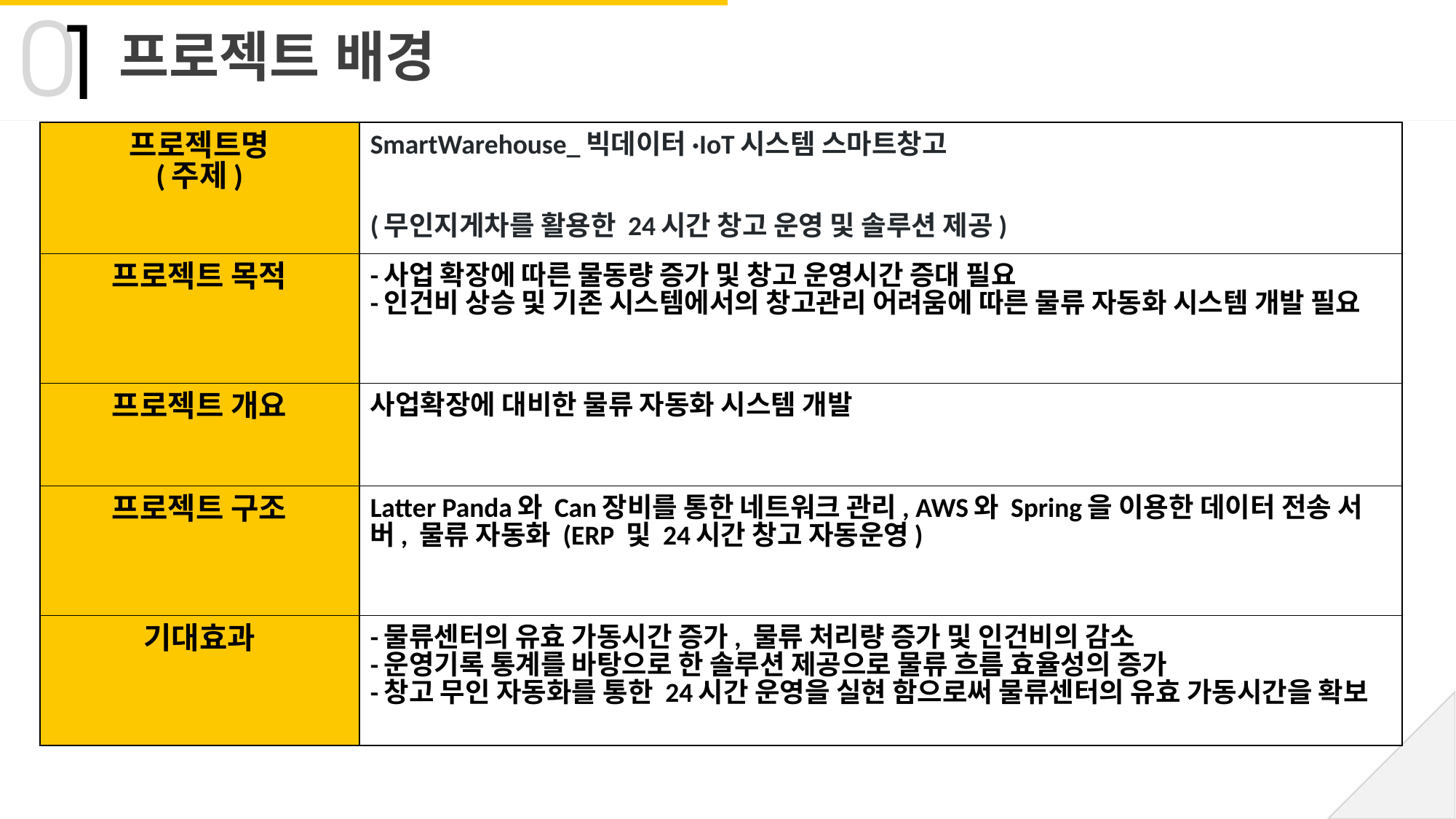

0

1
프로젝트 배경
| 프로젝트명 (주제) | SmartWarehouse\_빅데이터·IoT시스템 스마트창고 (무인지게차를 활용한 24시간 창고 운영 및 솔루션 제공) |
| --- | --- |
| 프로젝트 목적 | -사업 확장에 따른 물동량 증가 및 창고 운영시간 증대 필요 -인건비 상승 및 기존 시스템에서의 창고관리 어려움에 따른 물류 자동화 시스템 개발 필요 |
| 프로젝트 개요 | 사업확장에 대비한 물류 자동화 시스템 개발 |
| 프로젝트 구조 | Latter Panda와 Can장비를 통한 네트워크 관리, AWS와 Spring을 이용한 데이터 전송 서버, 물류 자동화 (ERP 및 24시간 창고 자동운영) |
| 기대효과 | -물류센터의 유효 가동시간 증가, 물류 처리량 증가 및 인건비의 감소 -운영기록 통계를 바탕으로 한 솔루션 제공으로 물류 흐름 효율성의 증가 -창고 무인 자동화를 통한 24시간 운영을 실현 함으로써 물류센터의 유효 가동시간을 확보 |